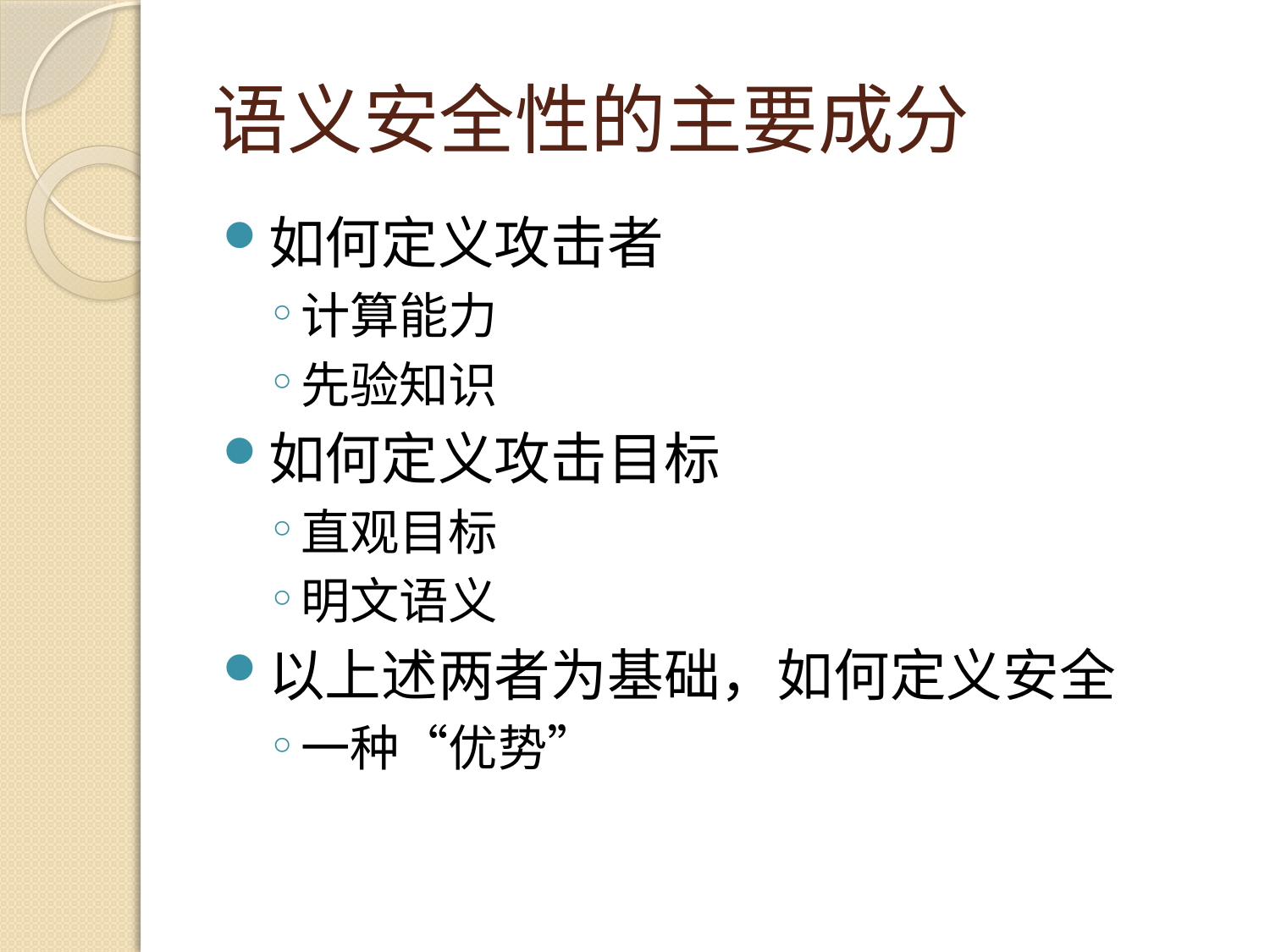

# 语义安全性的主要成分
如何定义攻击者
计算能力
先验知识
如何定义攻击目标
直观目标
明文语义
以上述两者为基础，如何定义安全
一种“优势”